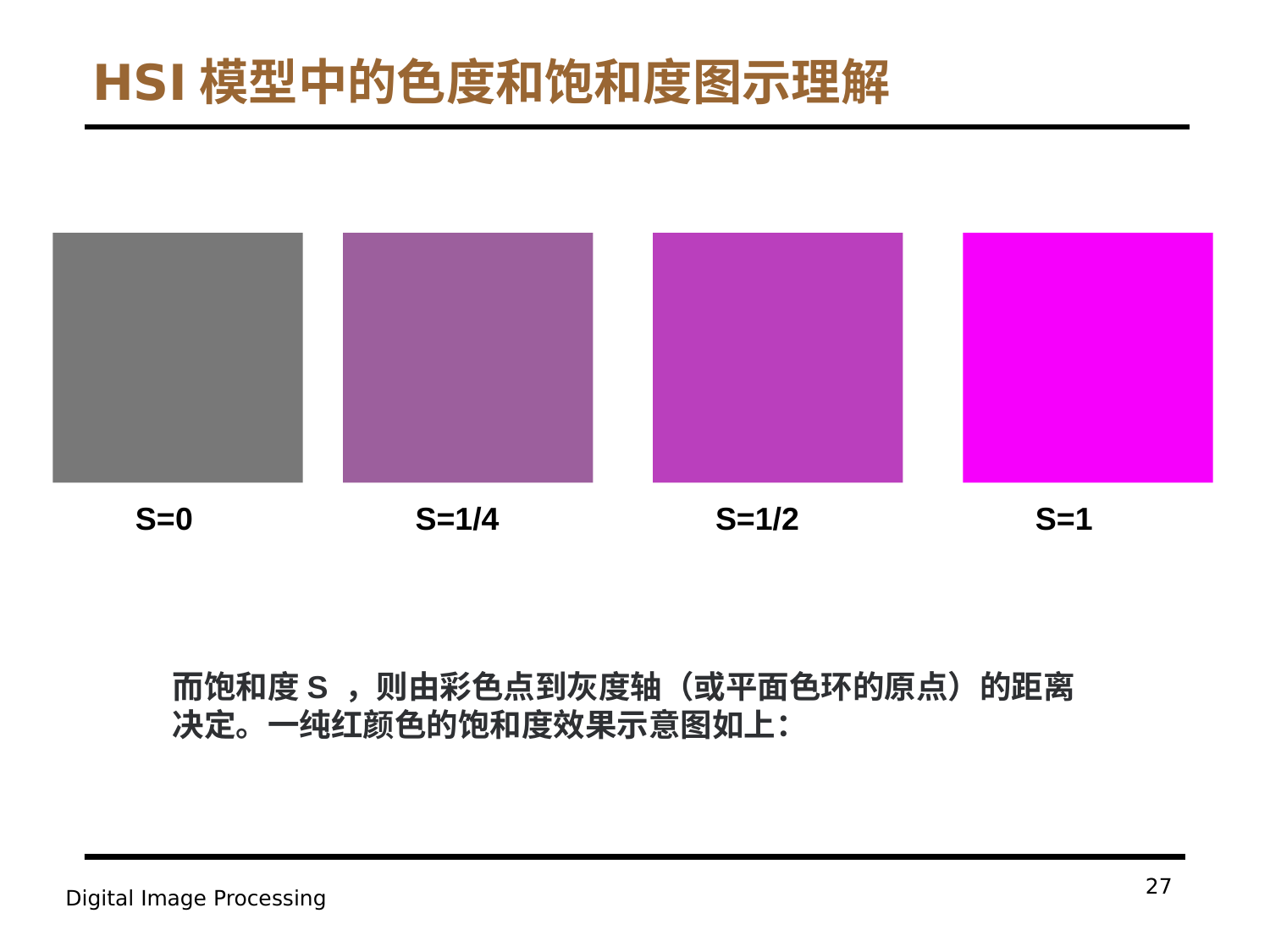

# HSI模型中的色度和饱和度图示理解

S=0

S=1/4

S=1/2

S=1
而饱和度S ，则由彩色点到灰度轴（或平面色环的原点）的距离决定。一纯红颜色的饱和度效果示意图如上：
27
Digital Image Processing